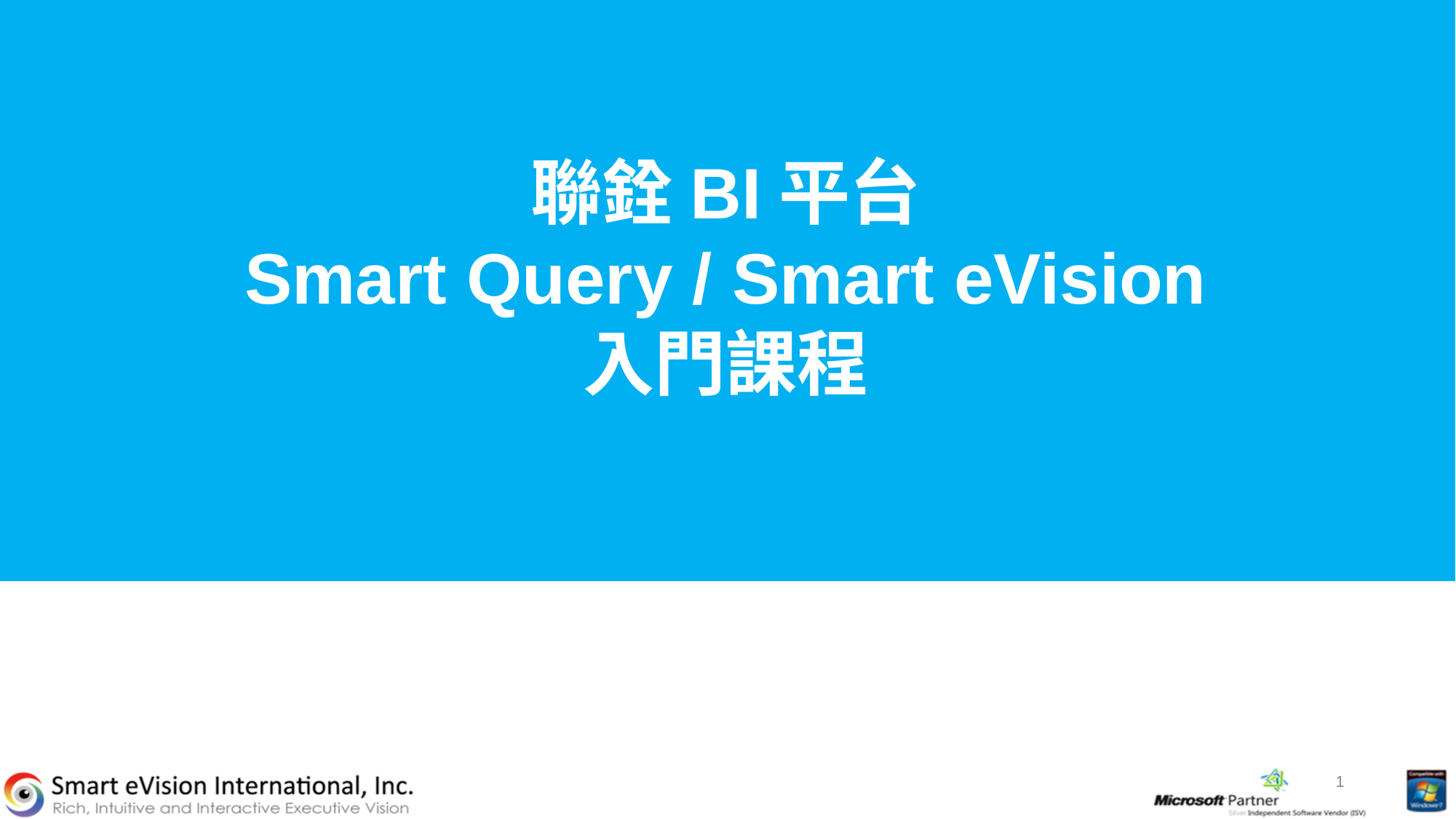

# 聯銓BI平台 Smart Query / Smart eVision 入門課程

1